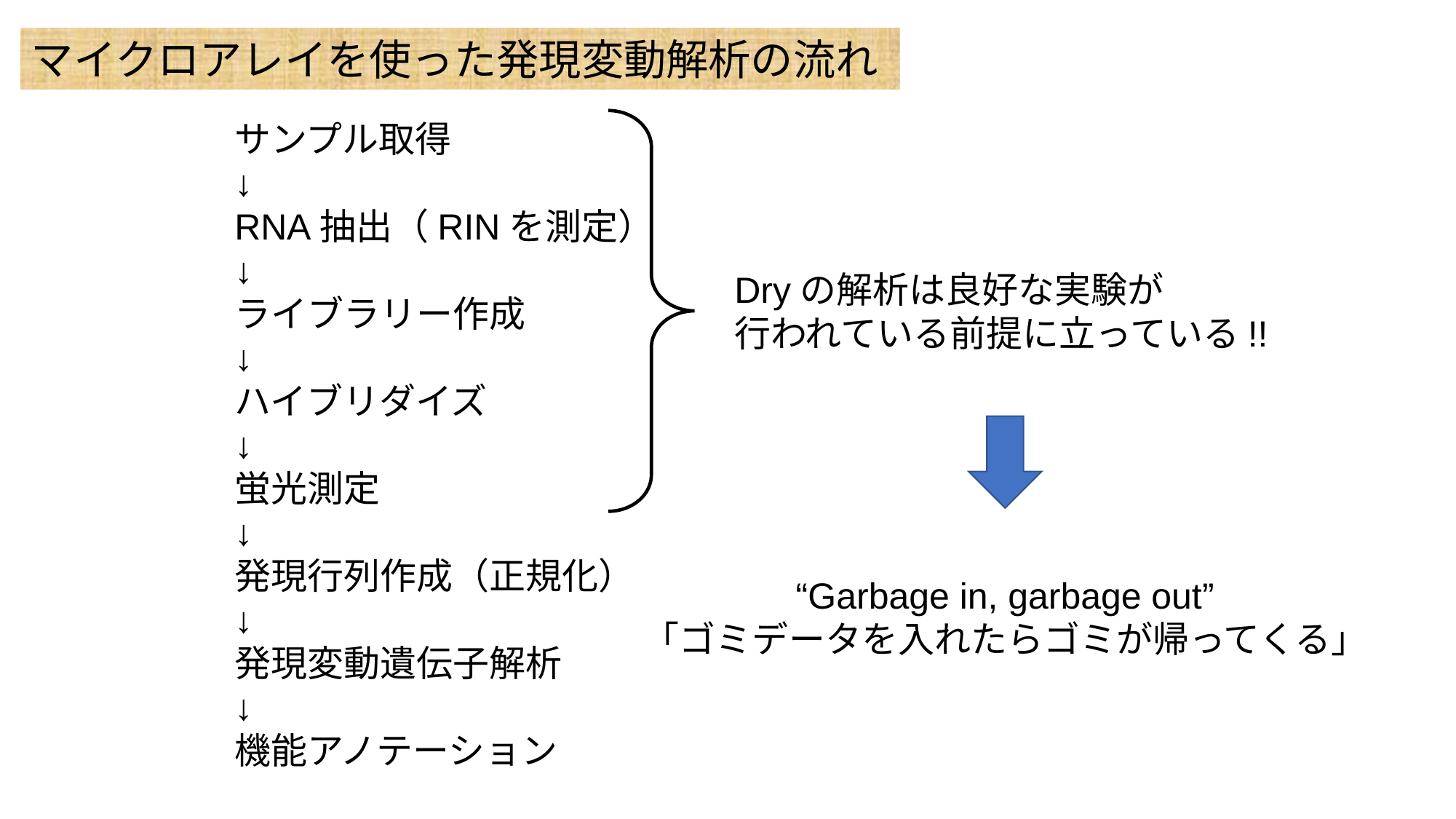

マイクロアレイを使った発現変動解析の流れ

サンプル取得
↓
RNA抽出（RINを測定）
↓
ライブラリー作成
↓
ハイブリダイズ
↓
蛍光測定
↓
発現行列作成（正規化）
↓
発現変動遺伝子解析
↓
機能アノテーション
Dryの解析は良好な実験が
行われている前提に立っている!!

“Garbage in, garbage out”
「ゴミデータを入れたらゴミが帰ってくる」